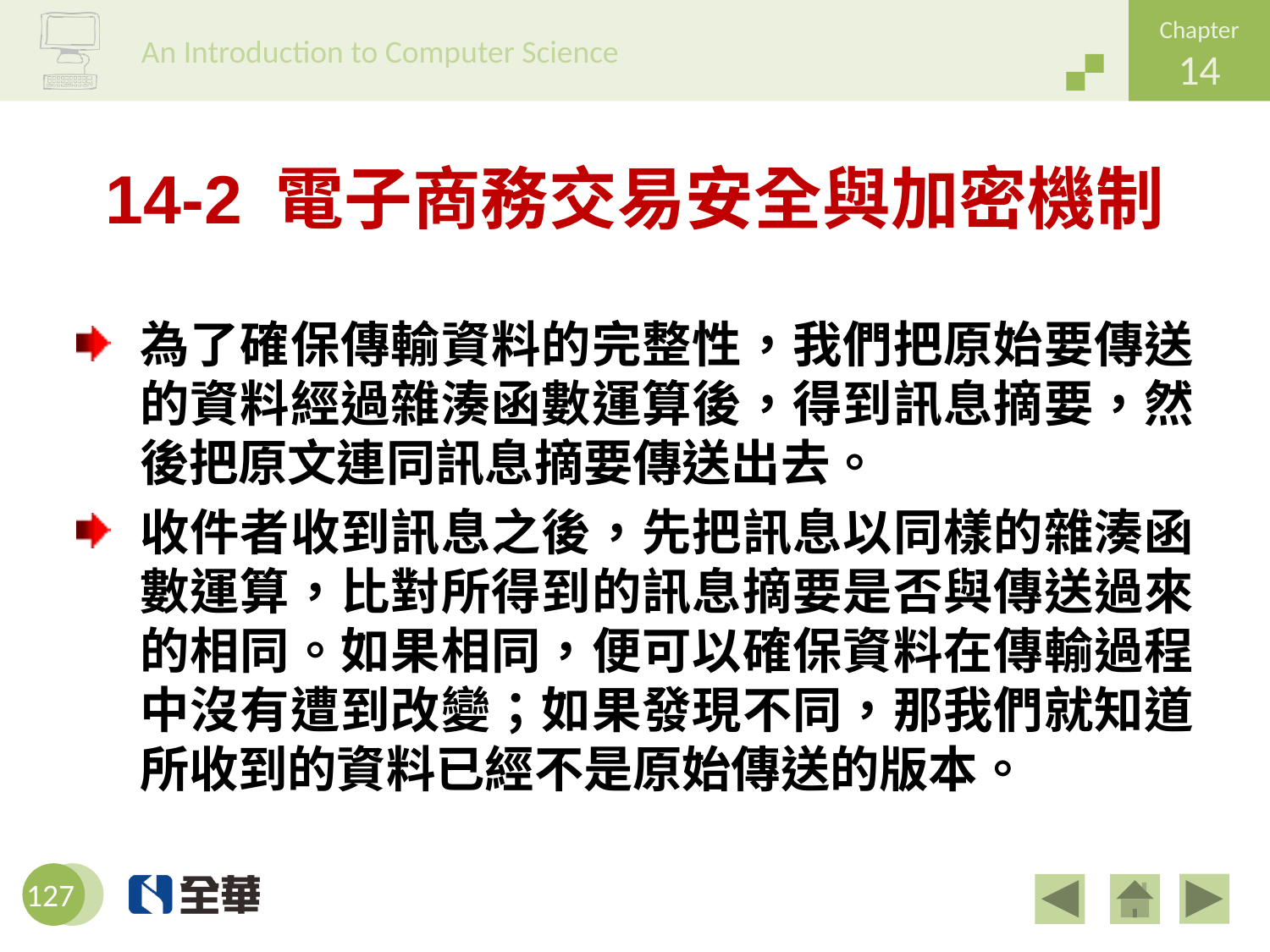

# 14-2 電子商務交易安全與加密機制
為了確保傳輸資料的完整性，我們把原始要傳送的資料經過雜湊函數運算後，得到訊息摘要，然後把原文連同訊息摘要傳送出去。
收件者收到訊息之後，先把訊息以同樣的雜湊函數運算，比對所得到的訊息摘要是否與傳送過來的相同。如果相同，便可以確保資料在傳輸過程中沒有遭到改變；如果發現不同，那我們就知道所收到的資料已經不是原始傳送的版本。